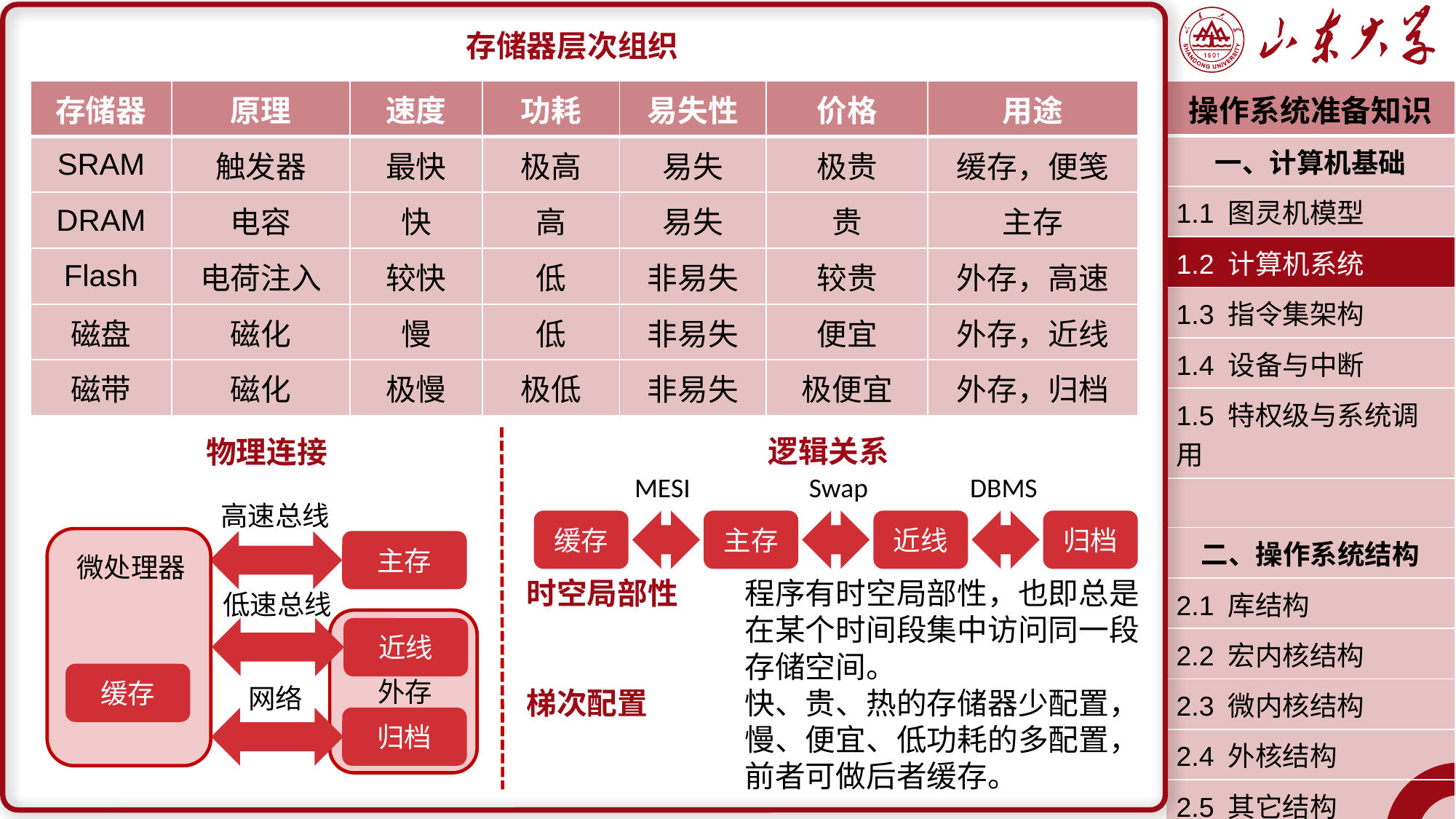

存储器层次组织
| 存储器 | 原理 | 速度 | 功耗 | 易失性 | 价格 | 用途 |
| --- | --- | --- | --- | --- | --- | --- |
| SRAM | 触发器 | 最快 | 极高 | 易失 | 极贵 | 缓存，便笺 |
| DRAM | 电容 | 快 | 高 | 易失 | 贵 | 主存 |
| Flash | 电荷注入 | 较快 | 低 | 非易失 | 较贵 | 外存，高速 |
| 磁盘 | 磁化 | 慢 | 低 | 非易失 | 便宜 | 外存，近线 |
| 磁带 | 磁化 | 极慢 | 极低 | 非易失 | 极便宜 | 外存，归档 |
| 操作系统准备知识 |
| --- |
| 一、计算机基础 |
| 1.1 图灵机模型 |
| 1.2 计算机系统 |
| 1.3 指令集架构 |
| 1.4 设备与中断 |
| 1.5 特权级与系统调用 |
|  |
| 二、操作系统结构 |
| 2.1 库结构 |
| 2.2 宏内核结构 |
| 2.3 微内核结构 |
| 2.4 外核结构 |
| 2.5 其它结构 |
| 潘润宇 2023.02 |
逻辑关系
物理连接
MESI
Swap
DBMS
高速总线
缓存
主存
近线
归档

主存

微处理器
时空局部性	程序有时空局部性，也即总是		在某个时间段集中访问同一段		存储空间。
梯次配置	快、贵、热的存储器少配置，		慢、便宜、低功耗的多配置，		前者可做后者缓存。
低速总线

近线
缓存
外存
网络
归档